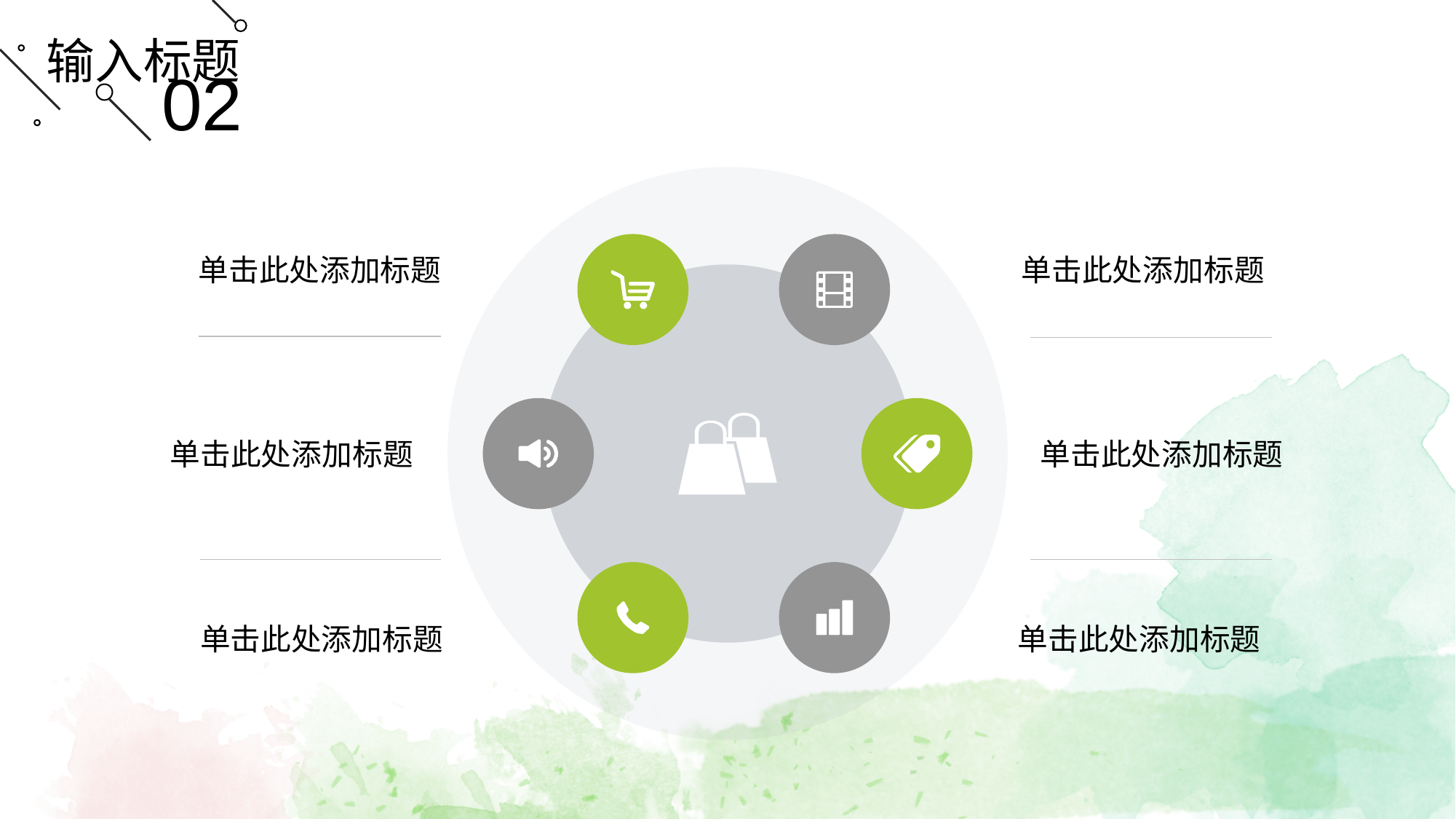

输入标题

02

单击此处添加标题
单击此处添加标题
单击此处添加标题
单击此处添加标题
单击此处添加标题
单击此处添加标题